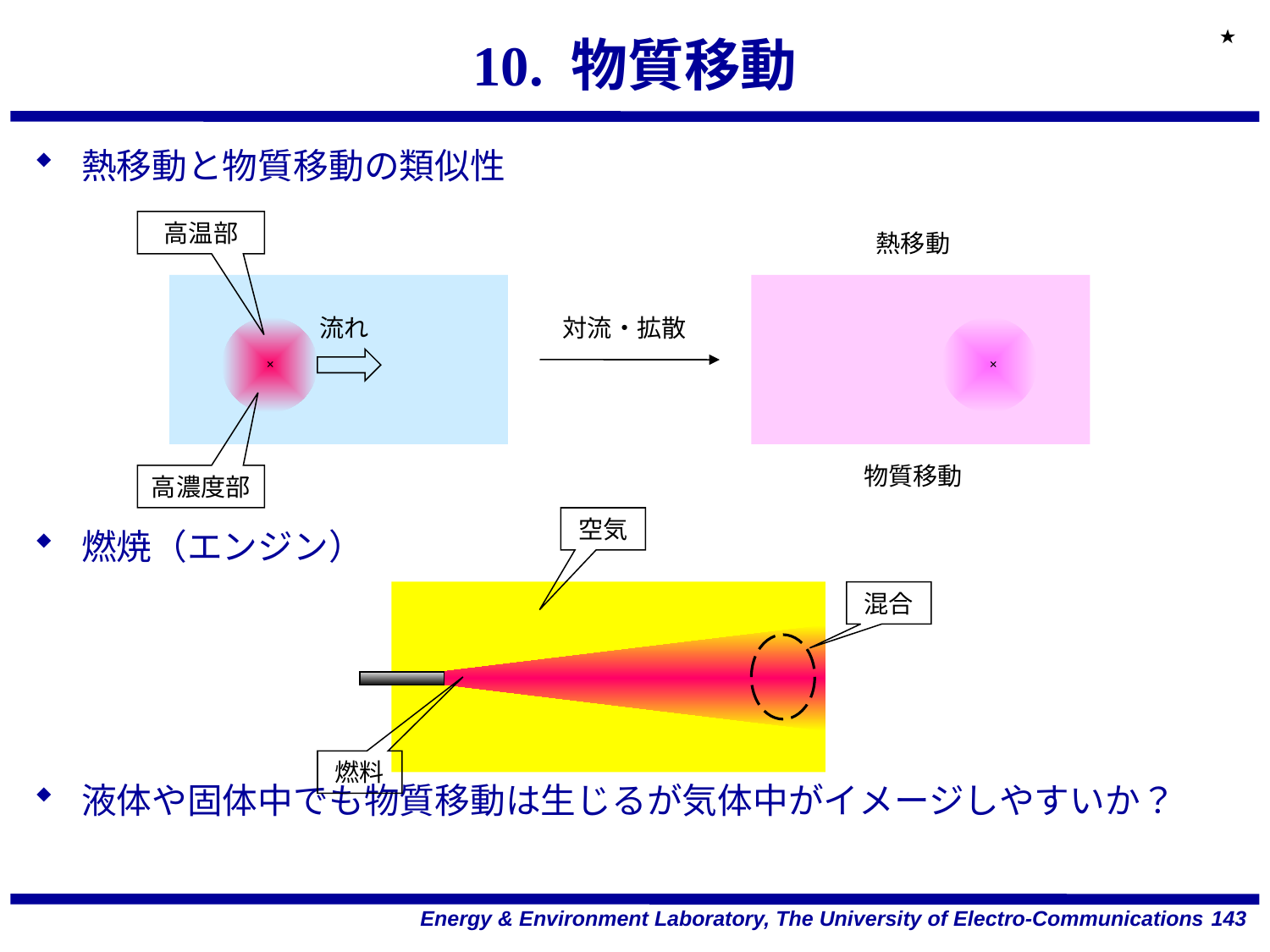

★
# 10. 物質移動
熱移動と物質移動の類似性

燃焼（エンジン）

液体や固体中でも物質移動は生じるが気体中がイメージしやすいか？
高温部
熱移動

対流・拡散
流れ

×

×

物質移動
高濃度部
空気

混合

燃料